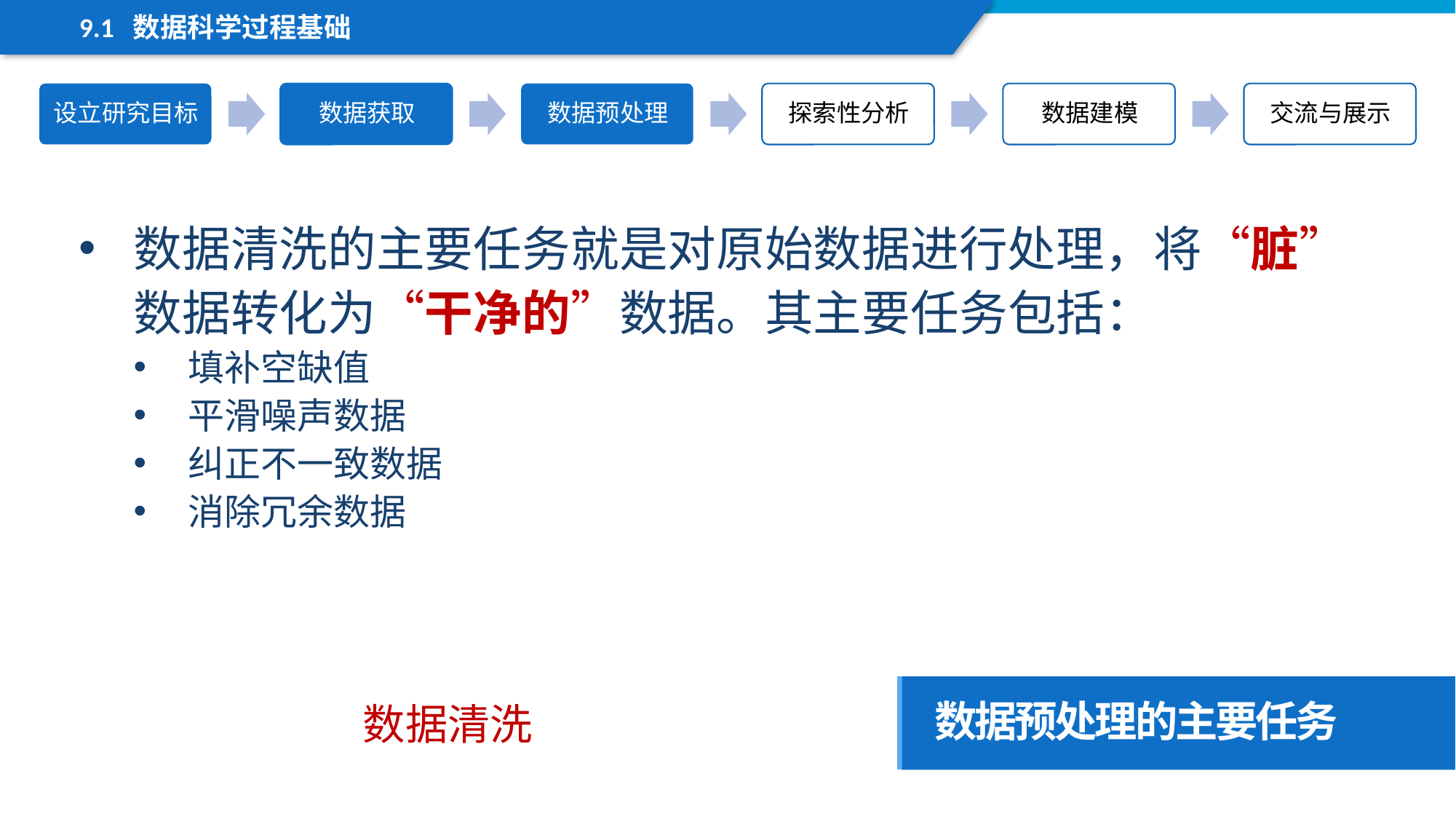

9.1  数据科学过程基础
设立研究目标

数据获取

数据预处理

探索性分析

数据建模

交流与展示
数据清洗的主要任务就是对原始数据进行处理，将“脏”数据转化为“干净的”数据。其主要任务包括：
填补空缺值
平滑噪声数据
纠正不一致数据
消除冗余数据

数据预处理的主要任务
数据清洗